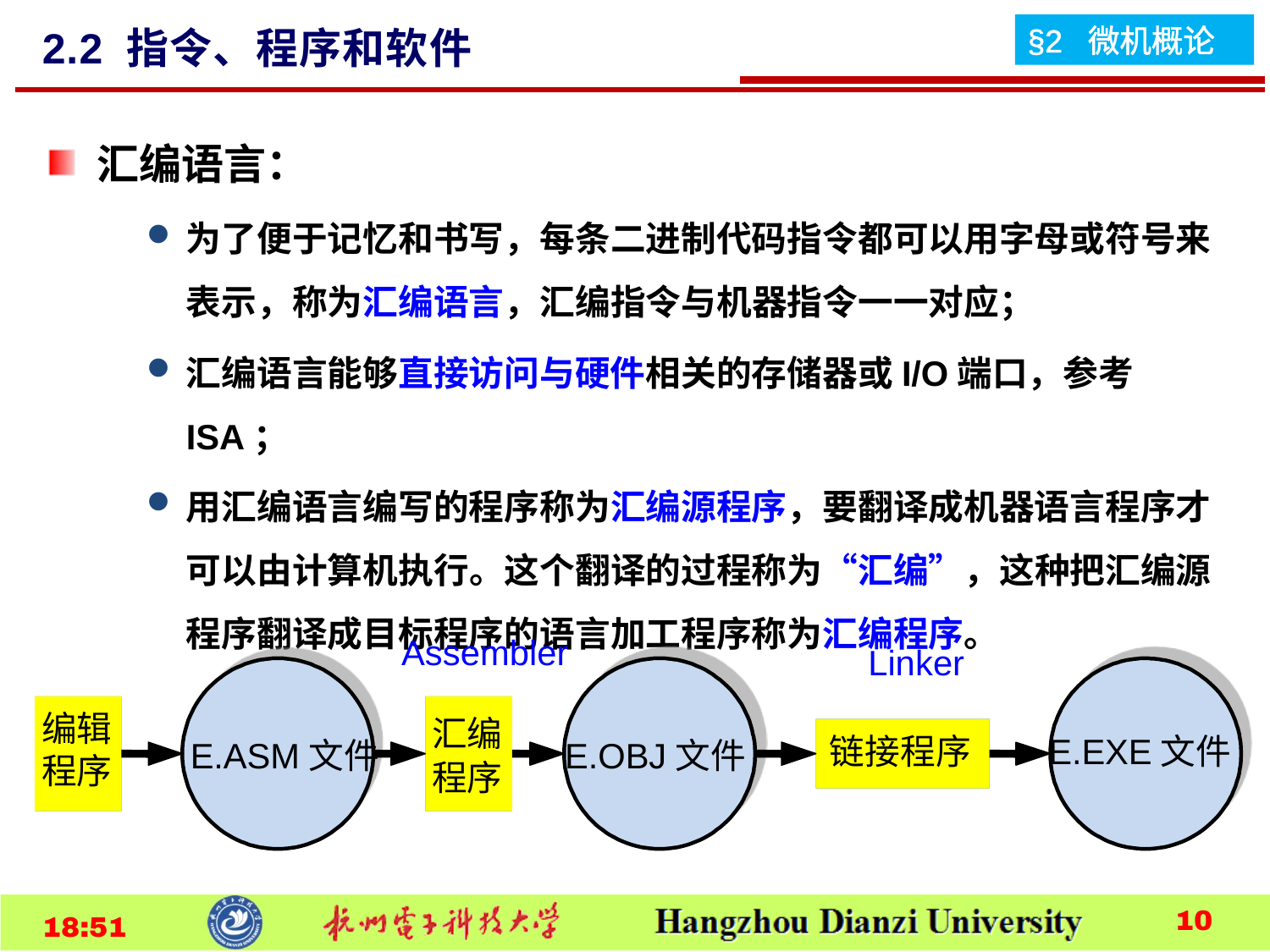

2.2 指令、程序和软件
汇编语言：
为了便于记忆和书写，每条二进制代码指令都可以用字母或符号来表示，称为汇编语言，汇编指令与机器指令一一对应；
汇编语言能够直接访问与硬件相关的存储器或I/O端口，参考ISA；
用汇编语言编写的程序称为汇编源程序，要翻译成机器语言程序才可以由计算机执行。这个翻译的过程称为“汇编”，这种把汇编源程序翻译成目标程序的语言加工程序称为汇编程序。
Assembler
Linker

编辑
程序
汇编

链接程序
E.EXE文件
E.ASM文件
E.OBJ文件

程序